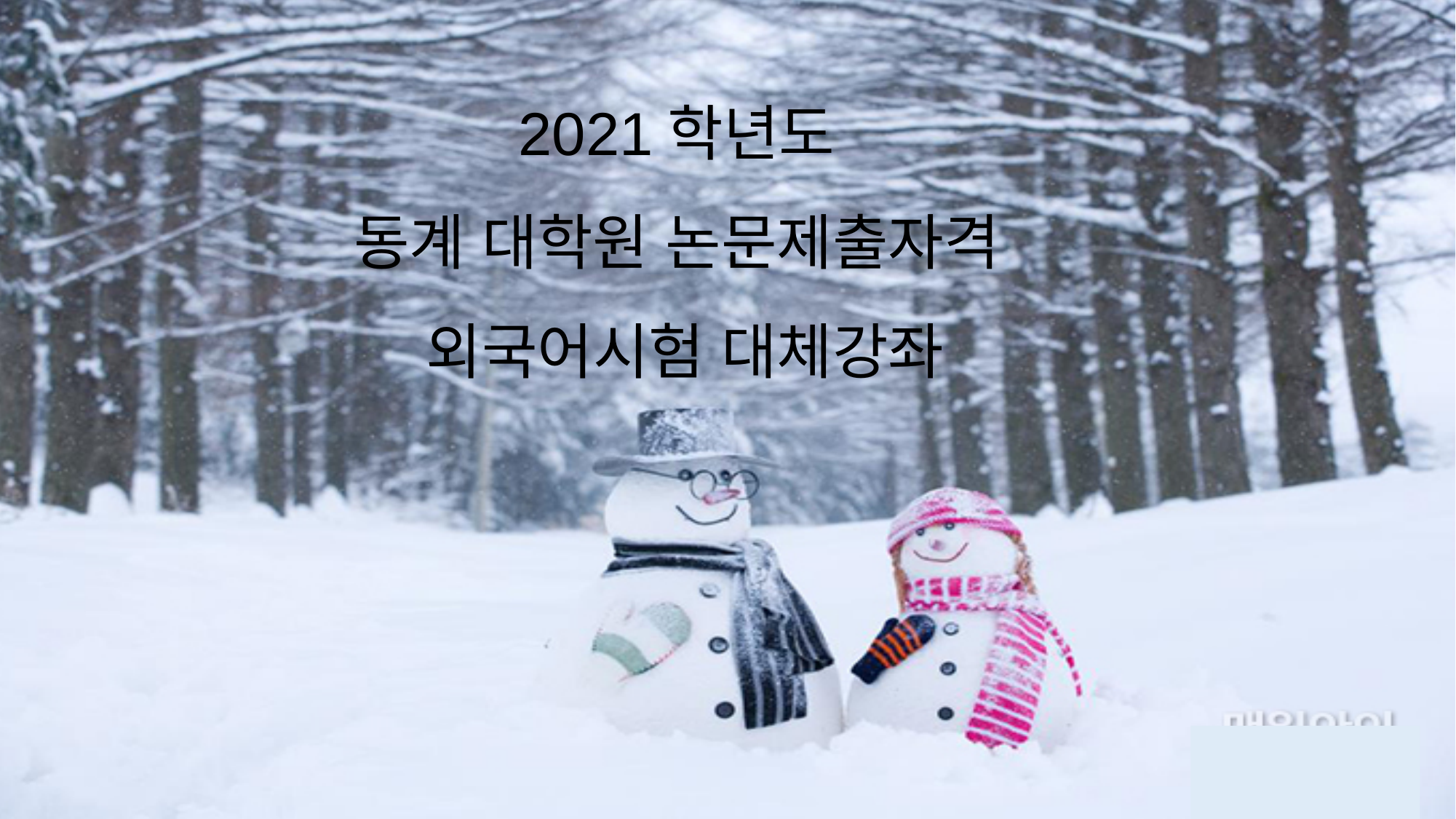

# 2021학년도 동계 대학원 논문제출자격 외국어시험 대체강좌